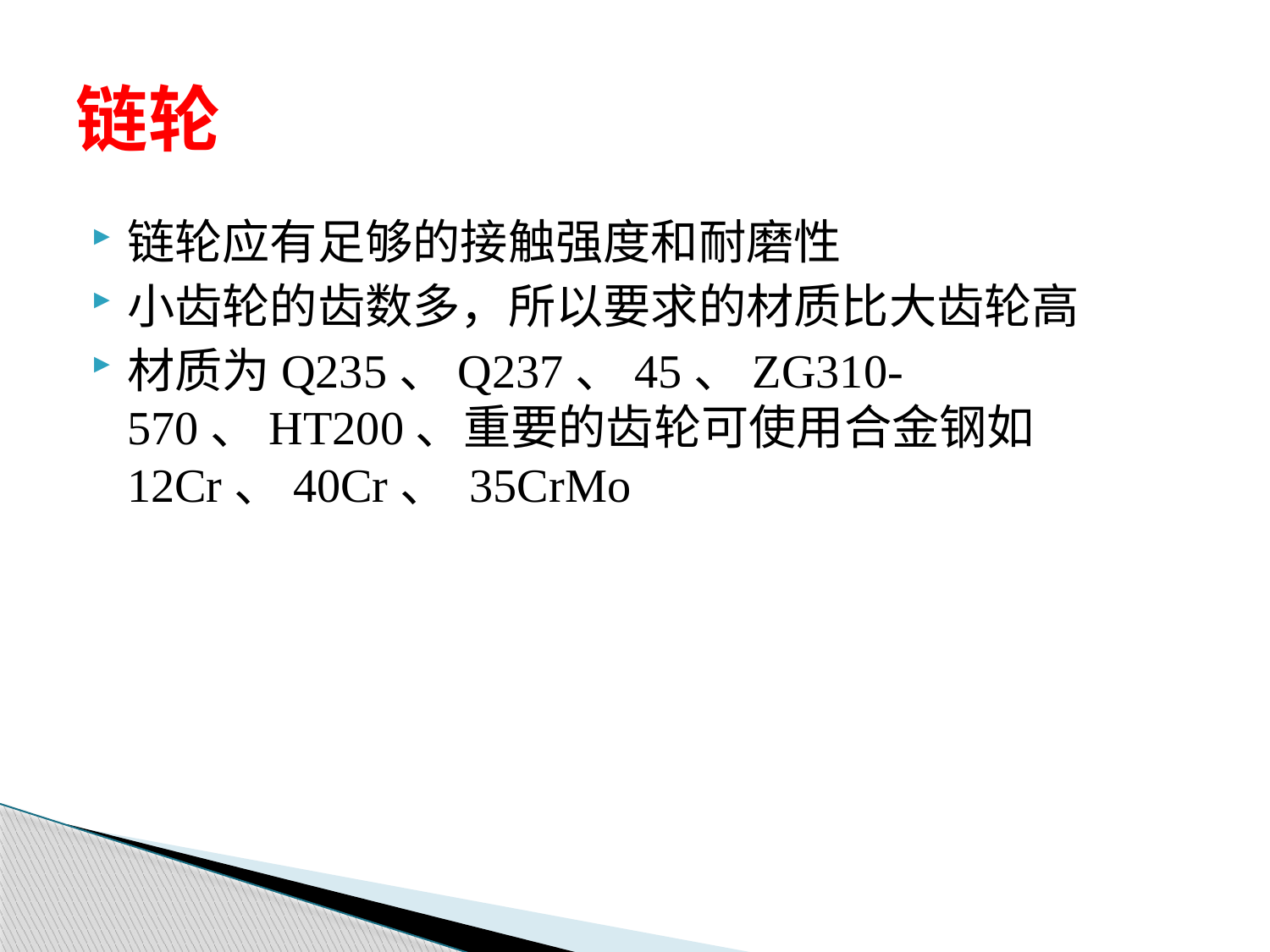

# 链轮
链轮应有足够的接触强度和耐磨性
小齿轮的齿数多，所以要求的材质比大齿轮高
材质为Q235、Q237、45、ZG310-570、HT200、重要的齿轮可使用合金钢如12Cr、40Cr、 35CrMo